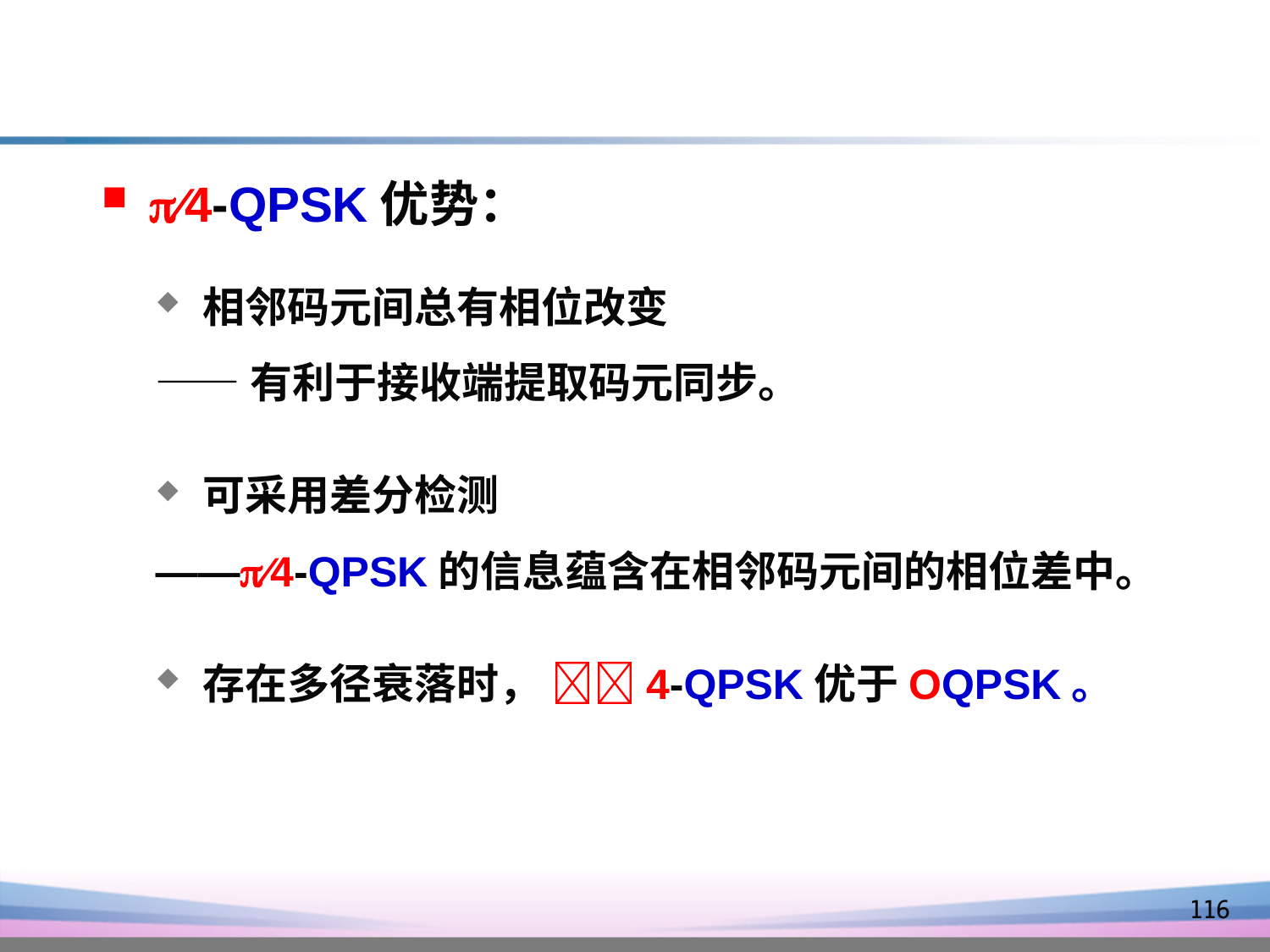

π⁄4-QPSK优势：

相邻码元间总有相位改变
——有利于接收端提取码元同步。

可采用差分检测
——π⁄4-QPSK的信息蕴含在相邻码元间的相位差中。
存在多径衰落时， π⁄4-QPSK优于OQPSK。
116